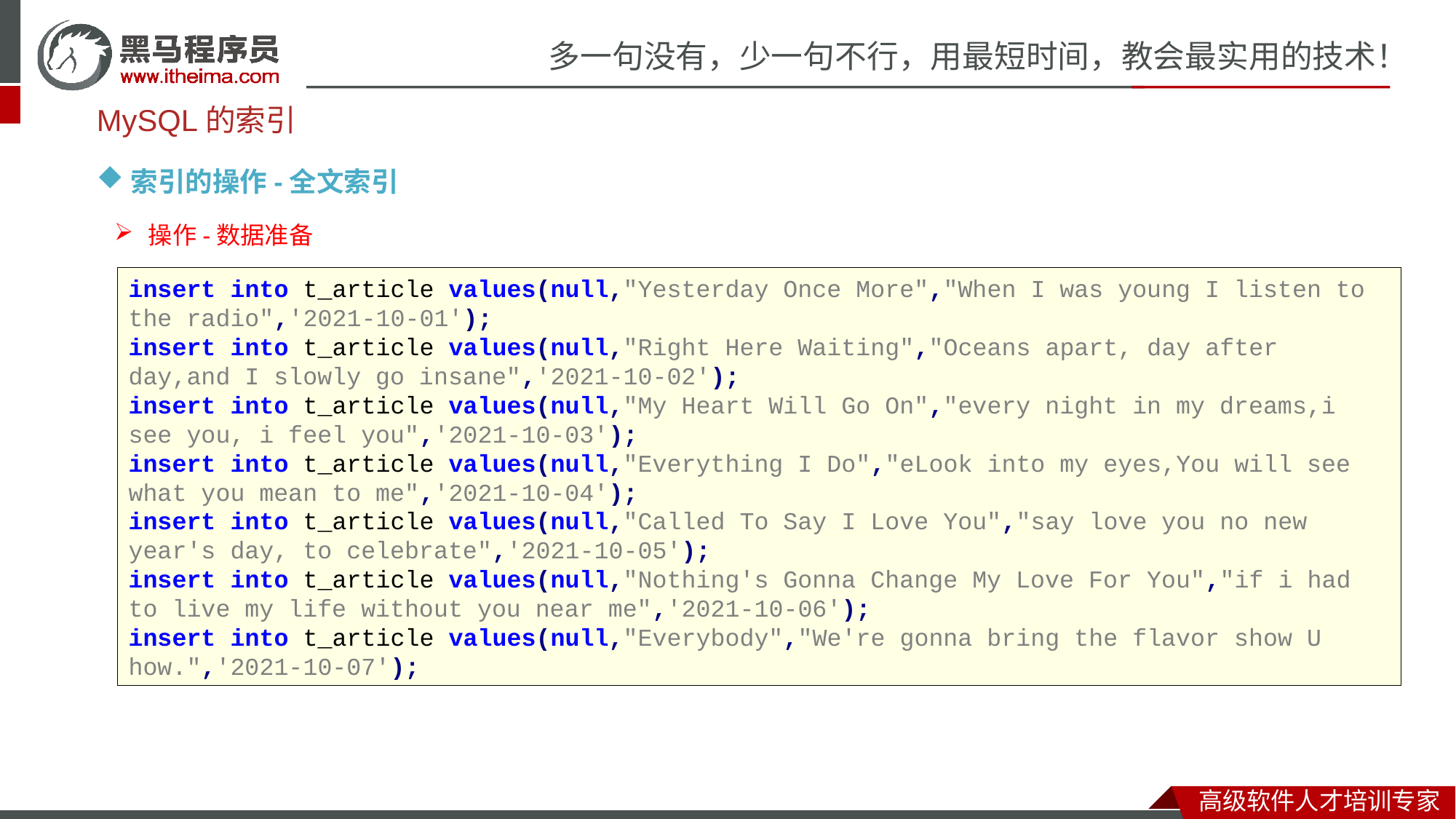

MySQL的索引
索引的操作-全文索引
操作-数据准备
insert into t_article values(null,"Yesterday Once More","When I was young I listen to the radio",'2021-10-01');
insert into t_article values(null,"Right Here Waiting","Oceans apart, day after day,and I slowly go insane",'2021-10-02');
insert into t_article values(null,"My Heart Will Go On","every night in my dreams,i see you, i feel you",'2021-10-03');
insert into t_article values(null,"Everything I Do","eLook into my eyes,You will see what you mean to me",'2021-10-04');
insert into t_article values(null,"Called To Say I Love You","say love you no new year's day, to celebrate",'2021-10-05');
insert into t_article values(null,"Nothing's Gonna Change My Love For You","if i had to live my life without you near me",'2021-10-06');
insert into t_article values(null,"Everybody","We're gonna bring the flavor show U how.",'2021-10-07');